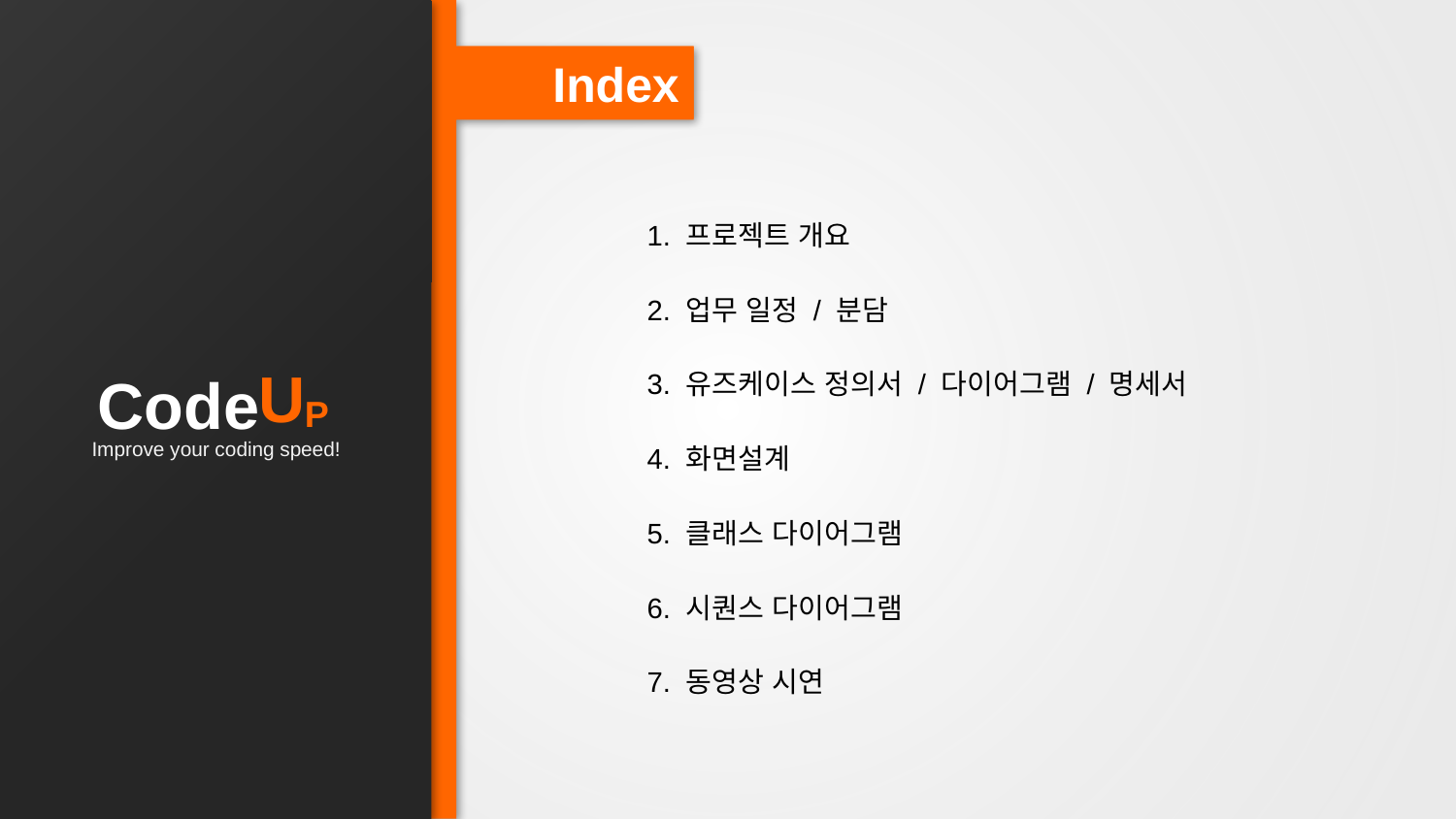

Index
1. 프로젝트 개요
2. 업무 일정 / 분담
3. 유즈케이스 정의서 / 다이어그램 / 명세서
4. 화면설계
5. 클래스 다이어그램
6. 시퀀스 다이어그램
7. 동영상 시연
U
Code
P
Improve your coding speed!